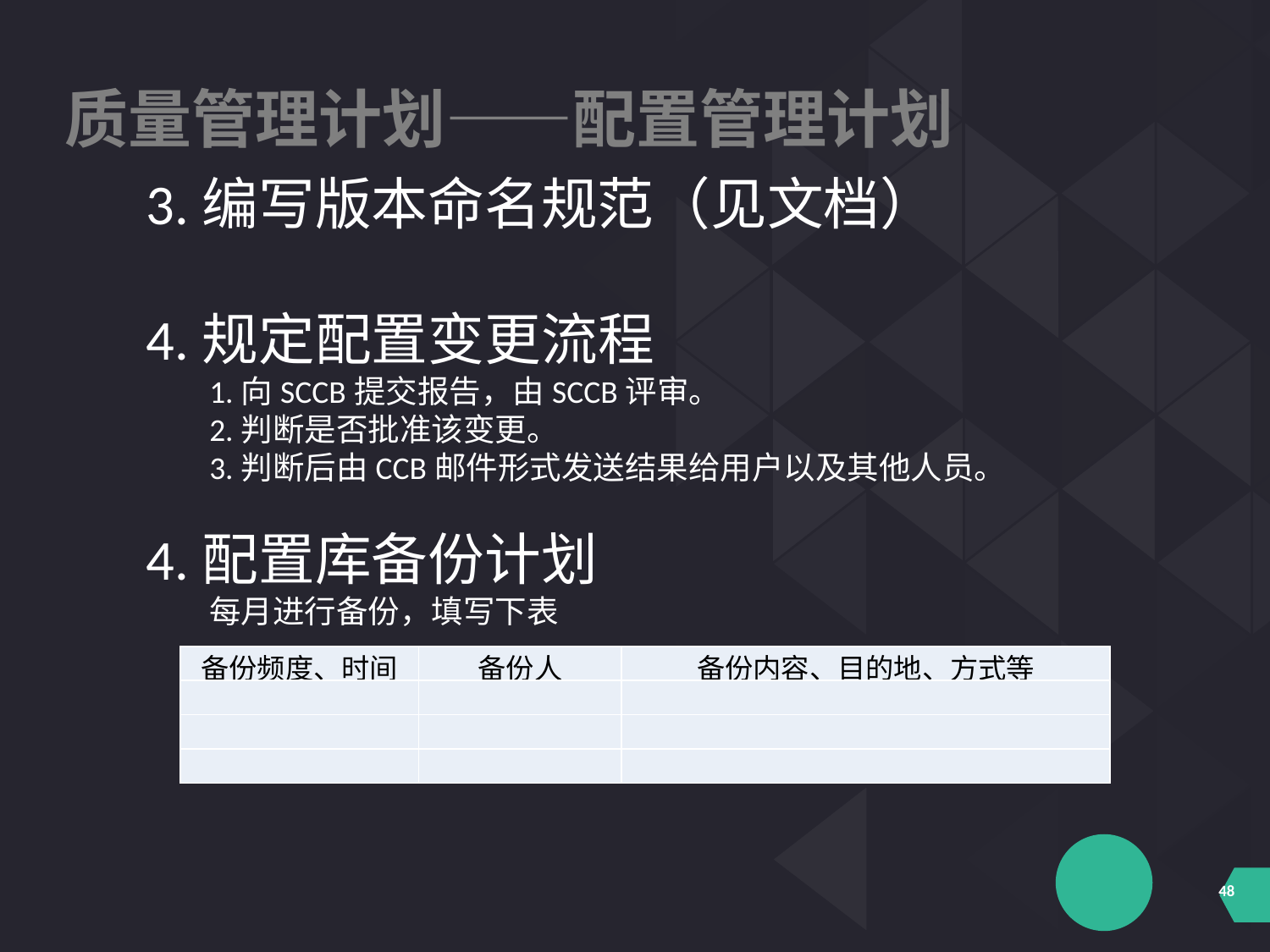

质量管理计划——配置管理计划
3.编写版本命名规范（见文档）

4.规定配置变更流程
1.向SCCB提交报告，由SCCB评审。
2.判断是否批准该变更。
3.判断后由CCB邮件形式发送结果给用户以及其他人员。

4.配置库备份计划
每月进行备份，填写下表

| 备份频度、时间 | 备份人 | 备份内容、目的地、方式等 |
| --- | --- | --- |
|  |  |  |
|  |  |  |
|  |  |  |